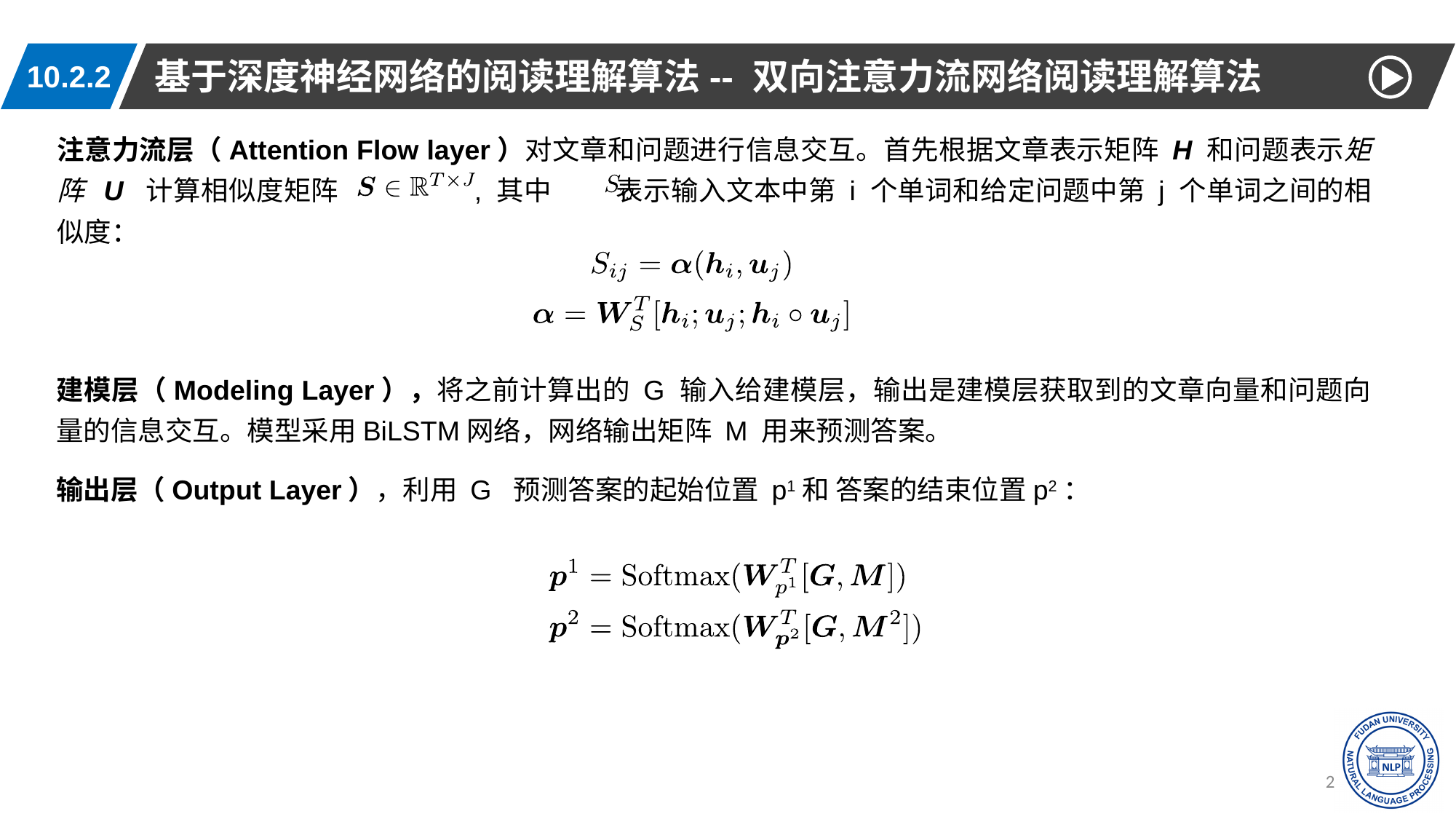

基于深度神经网络的阅读理解算法-- 双向注意力流网络阅读理解算法
10.2.2

注意力流层（Attention Flow layer）对文章和问题进行信息交互。首先根据文章表示矩阵 H 和问题表示矩阵  U  计算相似度矩阵                    , 其中          表示输入文本中第 i 个单词和给定问题中第 j 个单词之间的相似度：

建模层（Modeling Layer），将之前计算出的 G 输入给建模层，输出是建模层获取到的文章向量和问题向量的信息交互。模型采用BiLSTM网络，网络输出矩阵 M 用来预测答案。
输出层（Output Layer），利用 G  预测答案的起始位置 p1和 答案的结束位置p2：

24